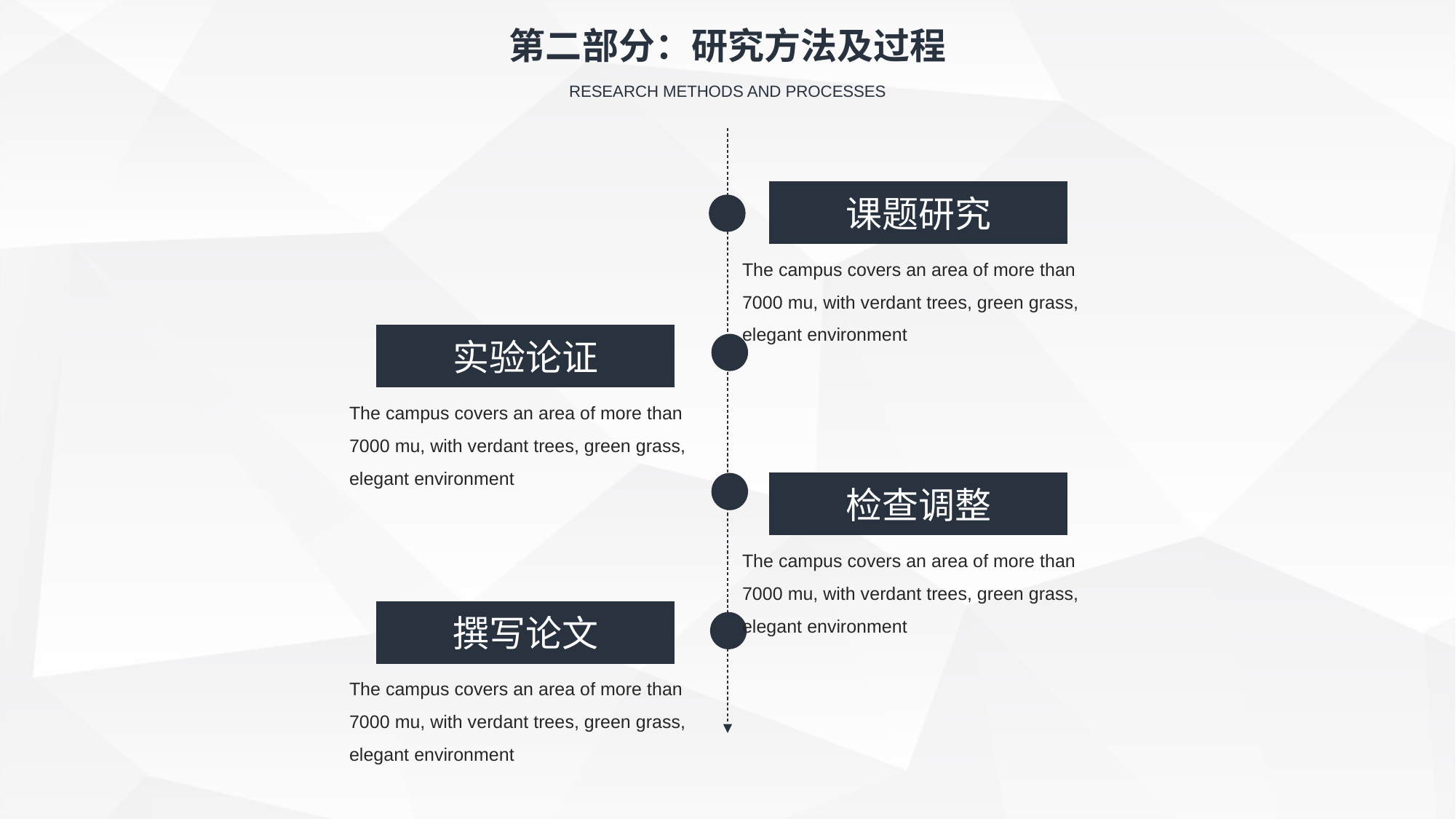

第二部分：研究方法及过程
RESEARCH METHODS AND PROCESSES
课题研究

The campus covers an area of more than 7000 mu, with verdant trees, green grass, elegant environment
实验论证

The campus covers an area of more than 7000 mu, with verdant trees, green grass, elegant environment
检查调整

The campus covers an area of more than 7000 mu, with verdant trees, green grass, elegant environment
撰写论文

The campus covers an area of more than 7000 mu, with verdant trees, green grass, elegant environment